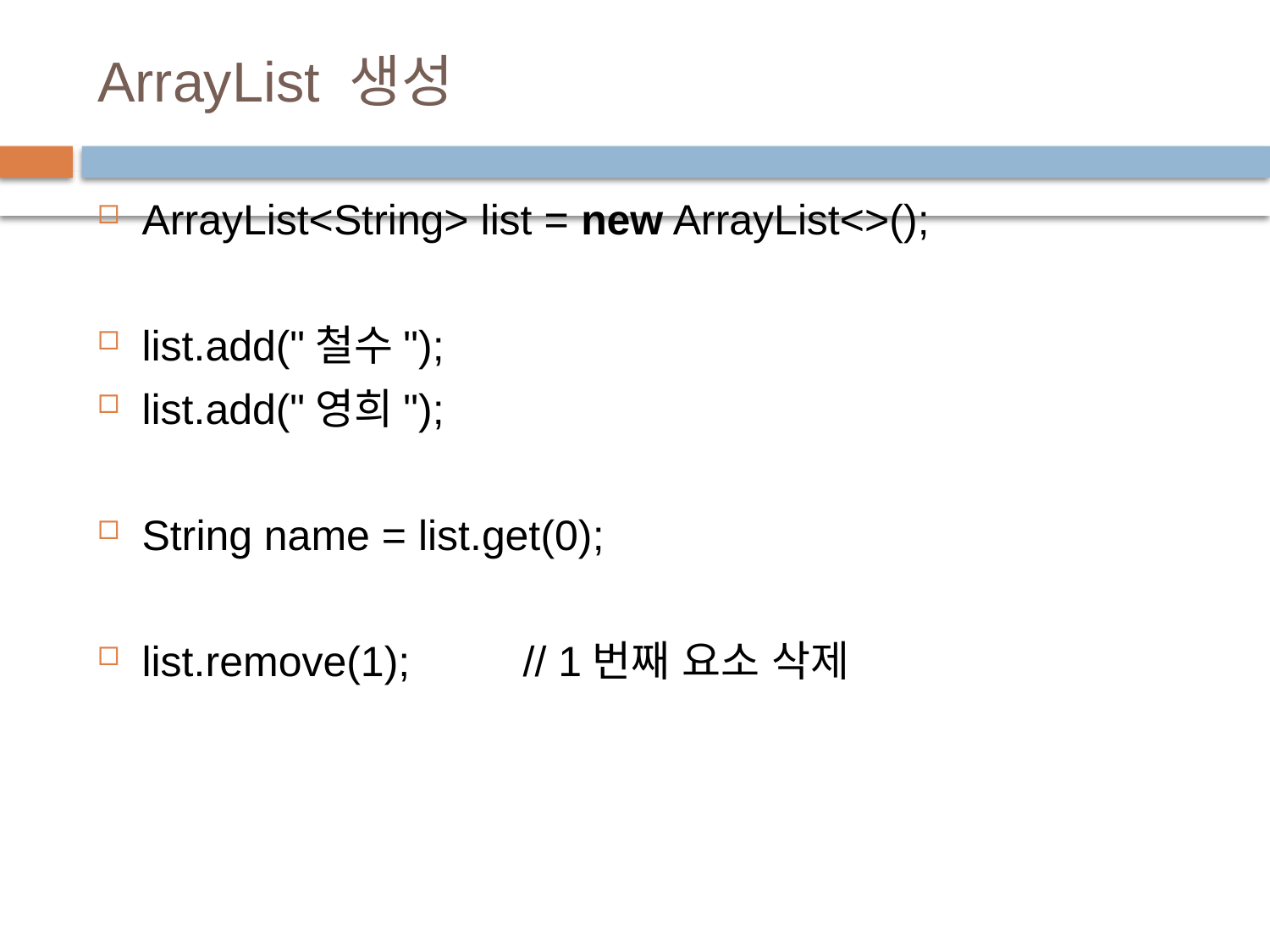

# ArrayList 생성
ArrayList<String> list = new ArrayList<>();

list.add("철수");
list.add("영희");

String name = list.get(0);

list.remove(1);	// 1번째 요소 삭제